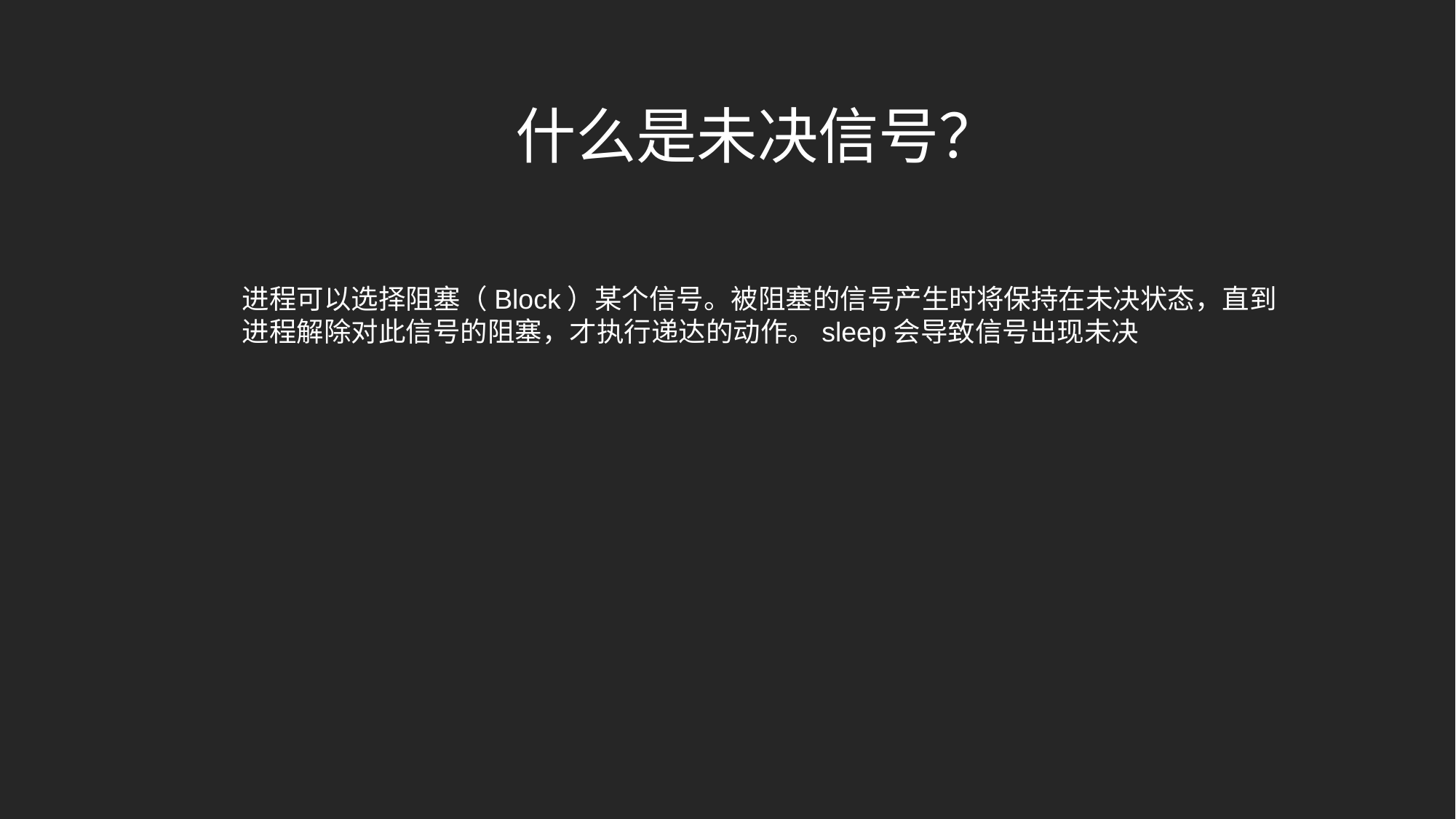

什么是未决信号？

进程可以选择阻塞（Block）某个信号。被阻塞的信号产生时将保持在未决状态，直到进程解除对此信号的阻塞，才执行递达的动作。sleep会导致信号出现未决